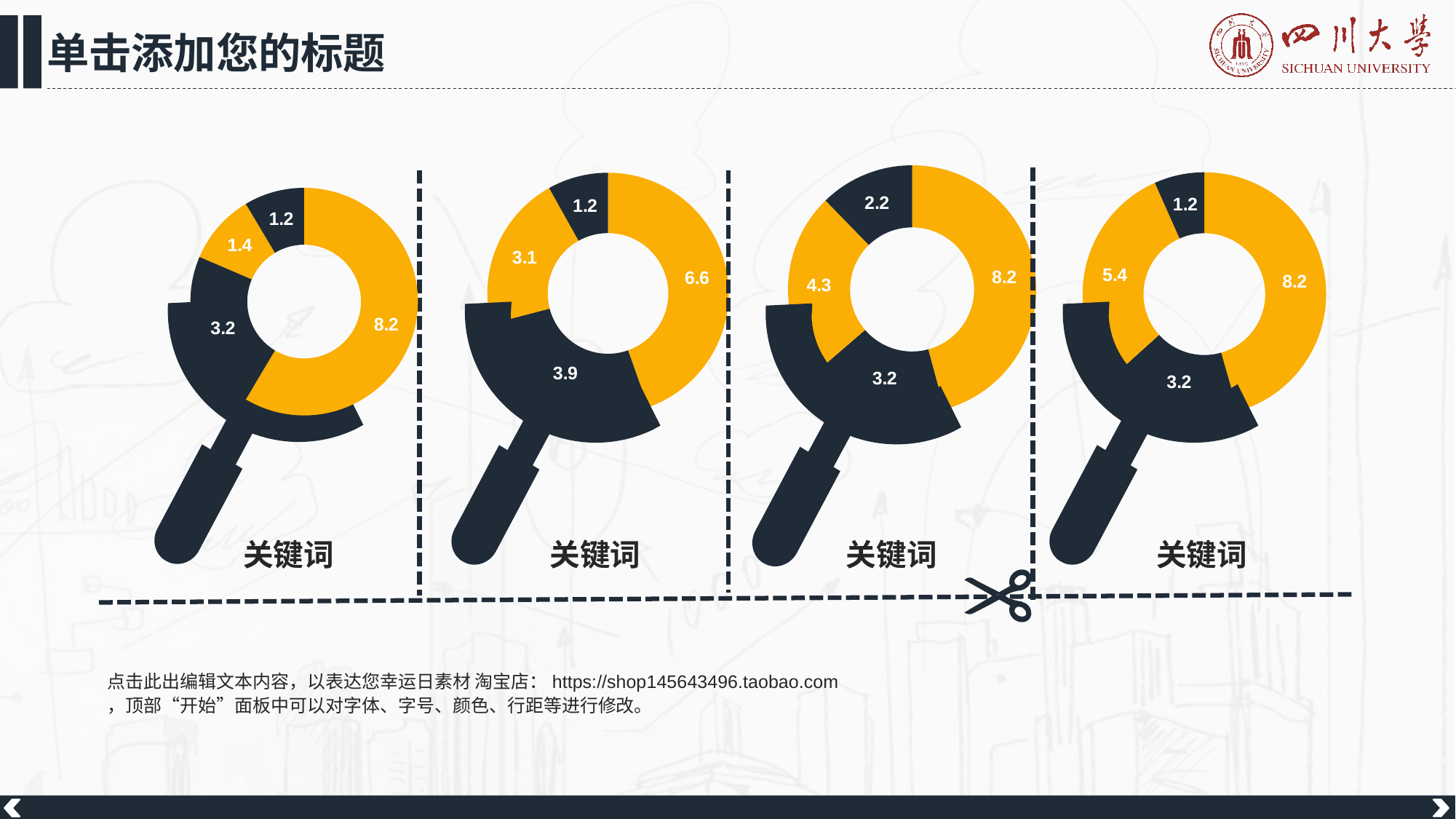

### Chart

| Category | 销售额 |
|---|---|
| 第一季度 | 8.200000000000001 |
| 第二季度 | 3.2 |
| 第三季度 | 4.3 |
| 第四季度 | 2.2 |

### Chart

| Category | 销售额 |
|---|---|
| 第一季度 | 8.200000000000001 |
| 第二季度 | 3.2 |
| 第三季度 | 5.4 |
| 第四季度 | 1.2 |

### Chart

| Category | 销售额 |
|---|---|
| 第一季度 | 6.6 |
| 第二季度 | 3.9 |
| 第三季度 | 3.1 |
| 第四季度 | 1.2 |

### Chart

| Category | 销售额 |
|---|---|
| 第一季度 | 8.200000000000001 |
| 第二季度 | 3.2 |
| 第三季度 | 1.4 |
| 第四季度 | 1.2 |

关键词
关键词
关键词
关键词

点击此出编辑文本内容，以表达您幸运日素材 淘宝店：https://shop145643496.taobao.com
，顶部“开始”面板中可以对字体、字号、颜色、行距等进行修改。